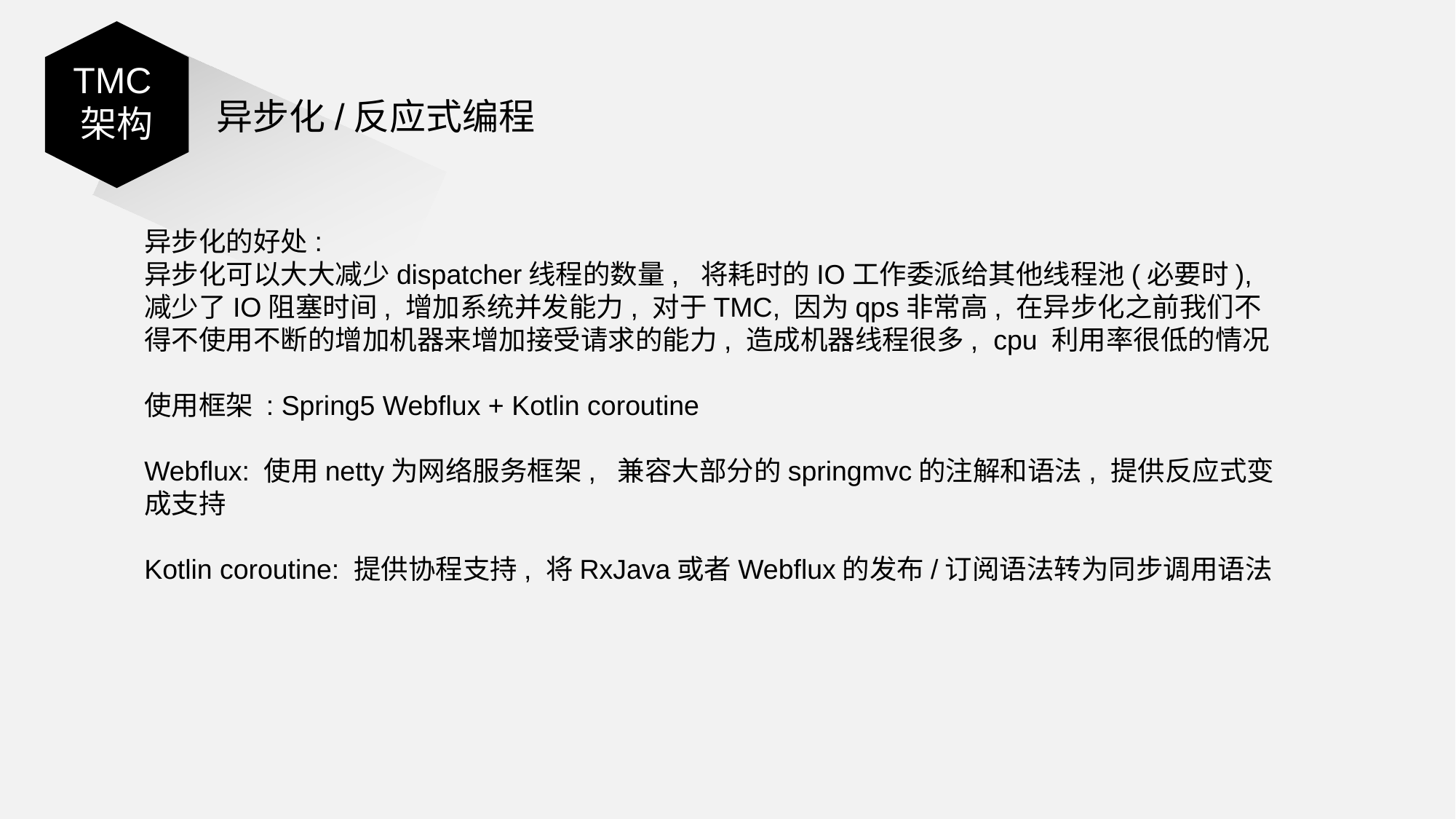

TMC架构
异步化/反应式编程
异步化的好处:
异步化可以大大减少dispatcher线程的数量,  将耗时的IO工作委派给其他线程池(必要时),  减少了IO阻塞时间, 增加系统并发能力, 对于TMC, 因为qps非常高, 在异步化之前我们不得不使用不断的增加机器来增加接受请求的能力, 造成机器线程很多,  cpu 利用率很低的情况

使用框架 : Spring5 Webflux + Kotlin coroutine

Webflux: 使用netty为网络服务框架,  兼容大部分的springmvc的注解和语法, 提供反应式变成支持

Kotlin coroutine: 提供协程支持, 将RxJava或者Webflux的发布/订阅语法转为同步调用语法